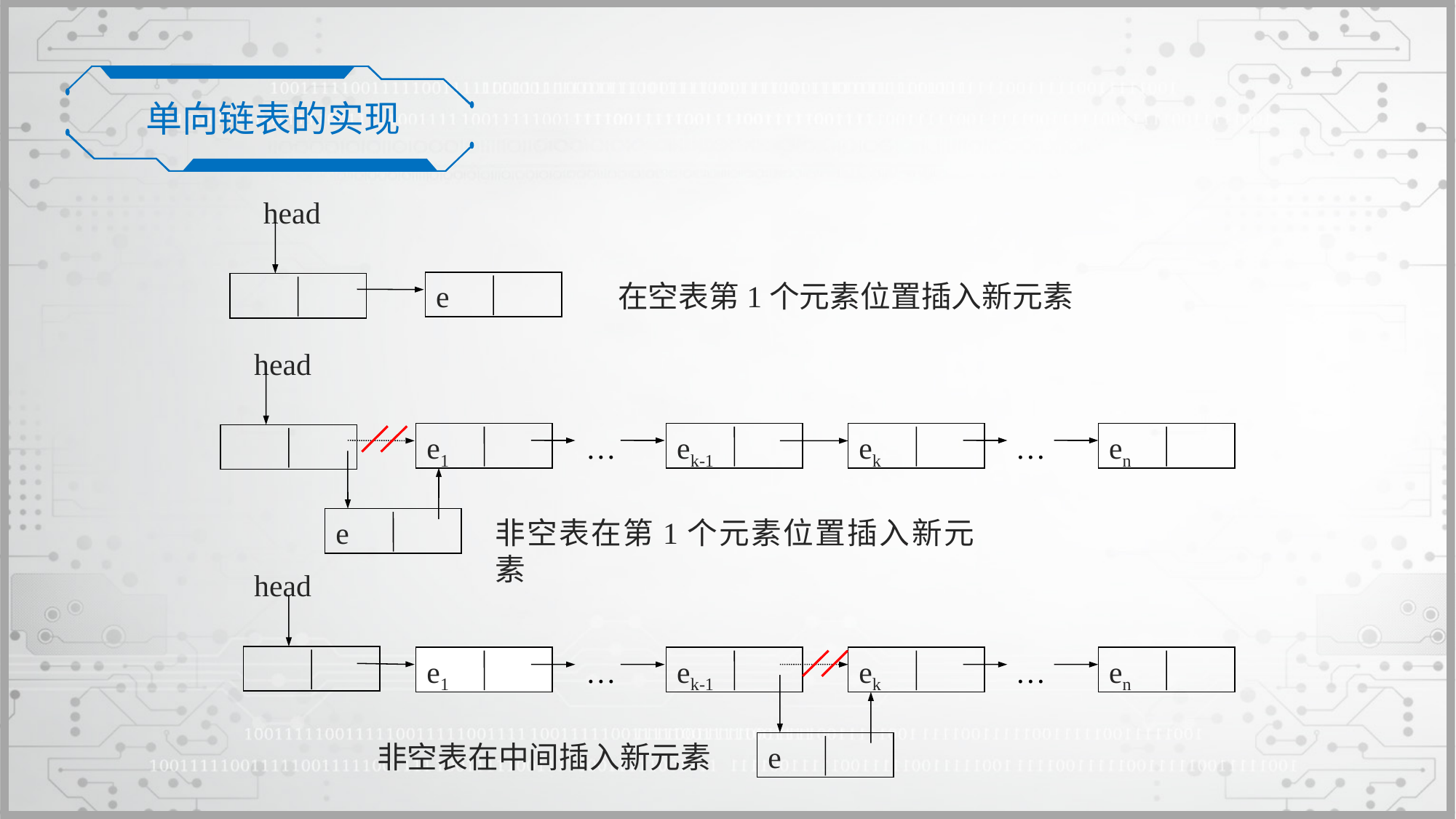

单向链表的实现
head

e

在空表第1个元素位置插入新元素

head

e1

…
ek-1

ek

…
en

e

非空表在第1个元素位置插入新元素
head

e1

…
ek-1

ek

…
en

非空表在中间插入新元素
e